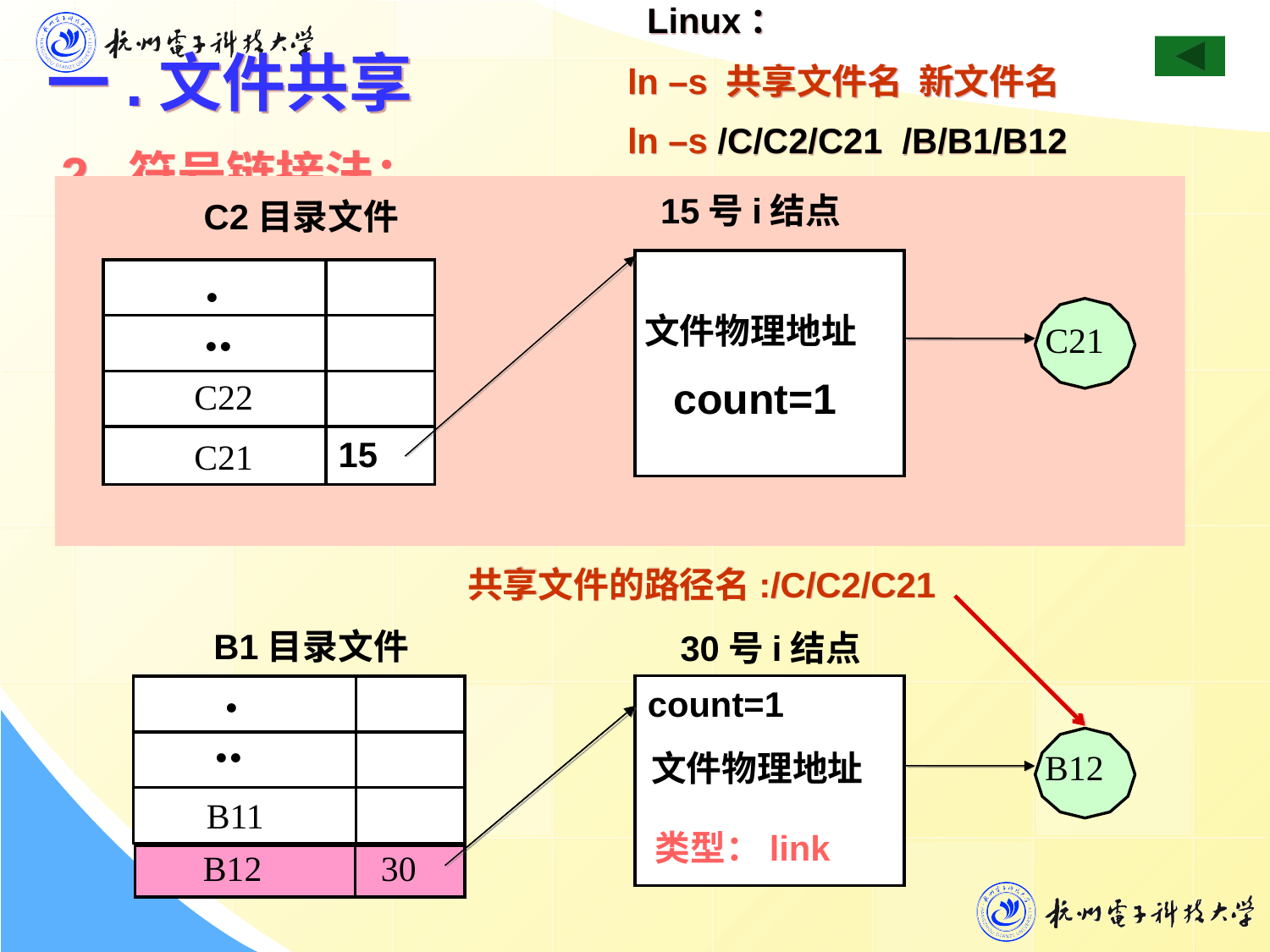

Linux：
ln –s 共享文件名  新文件名
ln –s /C/C2/C21  /B/B1/B12
一.文件共享
 2. 符号链接法：
    为共享文件创建一个link类型的新文件：如/B/B1/B12
（1）分配并填写一个空闲i节点；
（2）建立目录项；
（3）分配磁盘空间；
（4）写入文件内容：

15号i结点
C2目录文件
.

..

文件物理地址
   count=1

C21

C22

15
C21
共享文件的路径名:/C/C2/C21
B1目录文件
30号i结点
.
count=1

B12

30

B12

30
..

B12
文件物理地址

B11
类型：link